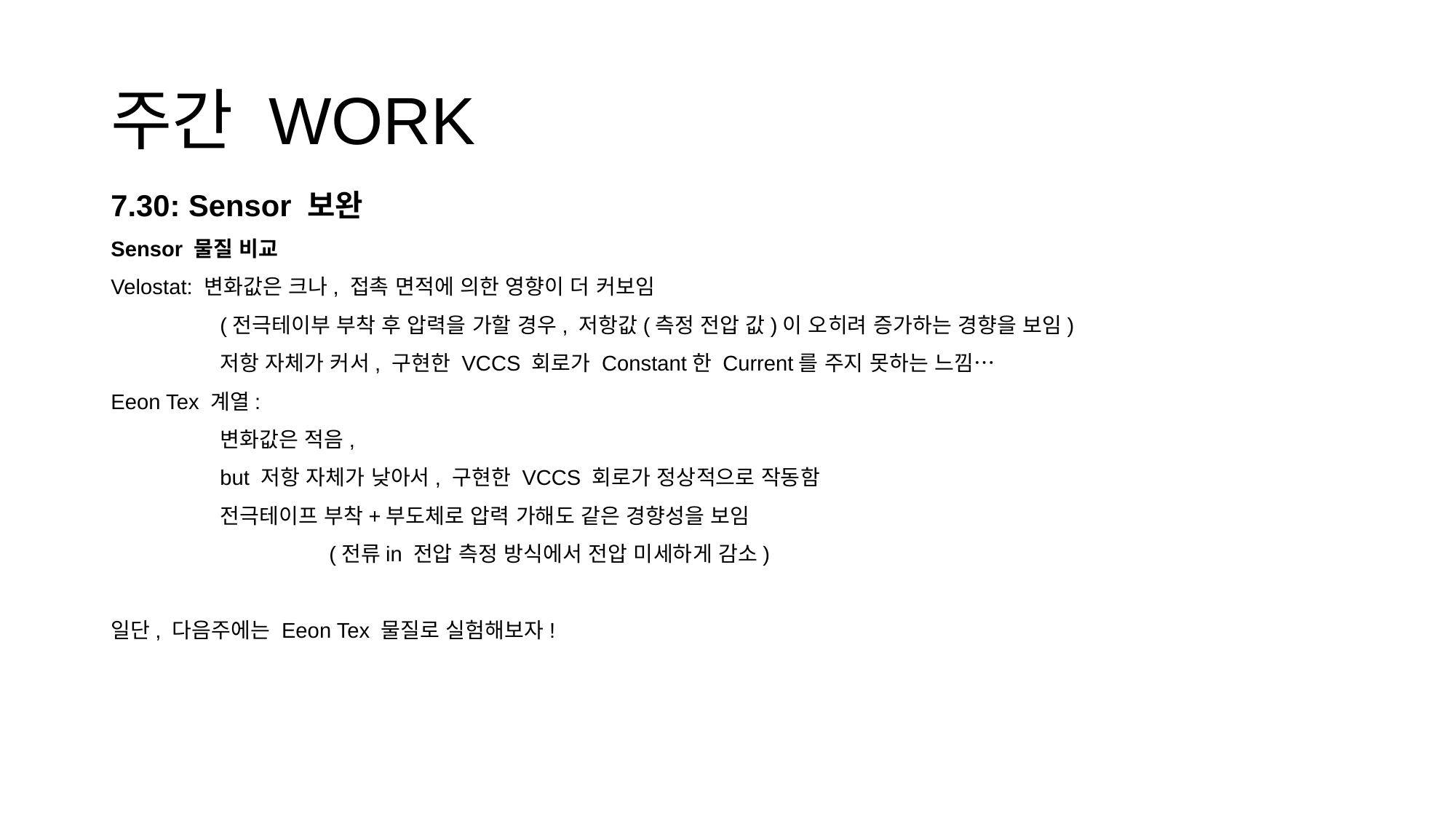

# 주간 WORK
7.30: Sensor 보완
Sensor 물질 비교
Velostat: 변화값은 크나, 접촉 면적에 의한 영향이 더 커보임
	(전극테이부 부착 후 압력을 가할 경우, 저항값(측정 전압 값)이 오히려 증가하는 경향을 보임)
	저항 자체가 커서, 구현한 VCCS 회로가 Constant한 Current를 주지 못하는 느낌…
Eeon Tex 계열:
	변화값은 적음,
	but 저항 자체가 낮아서, 구현한 VCCS 회로가 정상적으로 작동함
	전극테이프 부착+부도체로 압력 가해도 같은 경향성을 보임
		(전류in 전압 측정 방식에서 전압 미세하게 감소)

일단, 다음주에는 Eeon Tex 물질로 실험해보자!